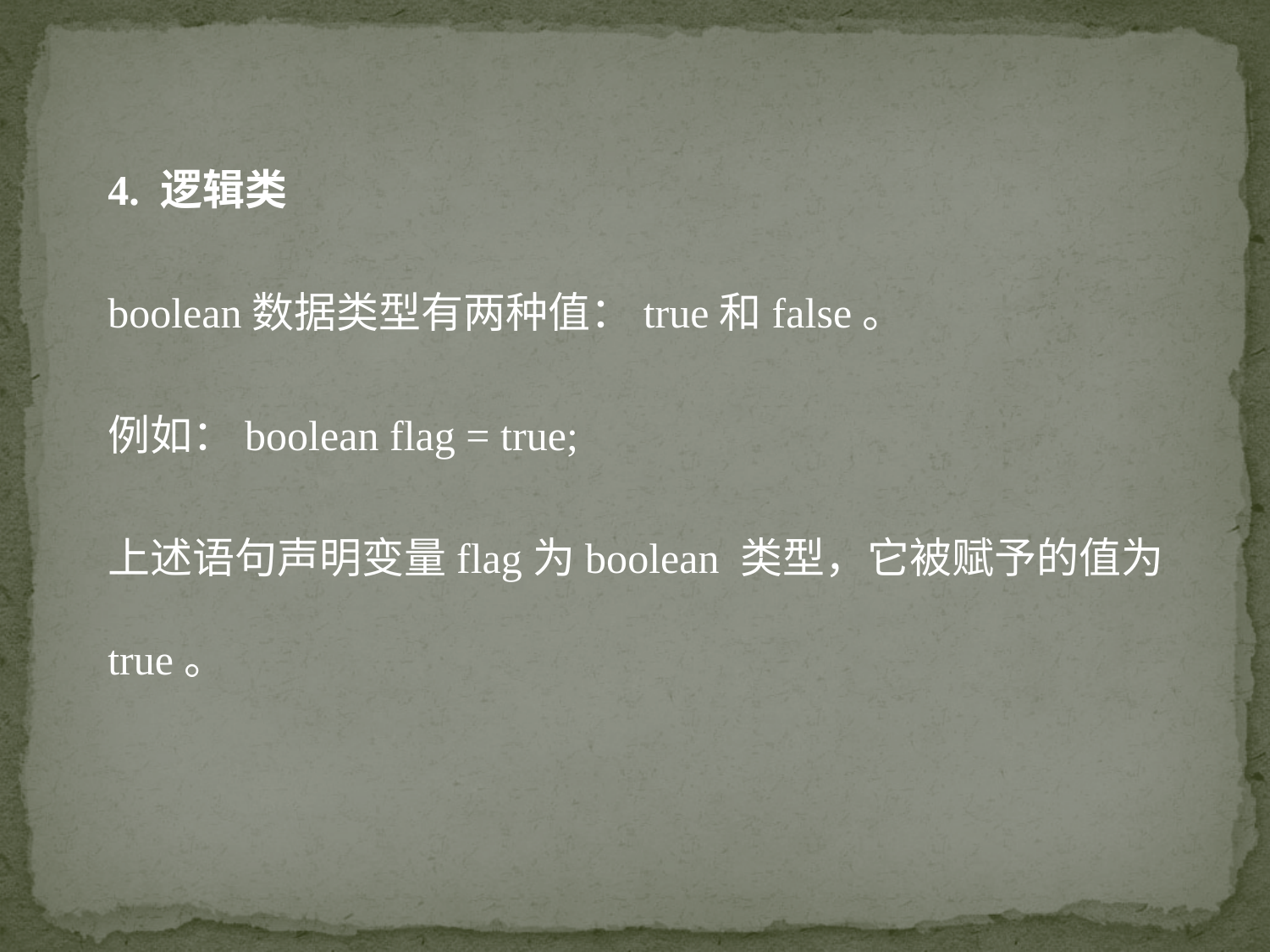

4. 逻辑类
boolean数据类型有两种值：true和false。
例如：boolean flag = true;
上述语句声明变量flag为boolean 类型，它被赋予的值为true。